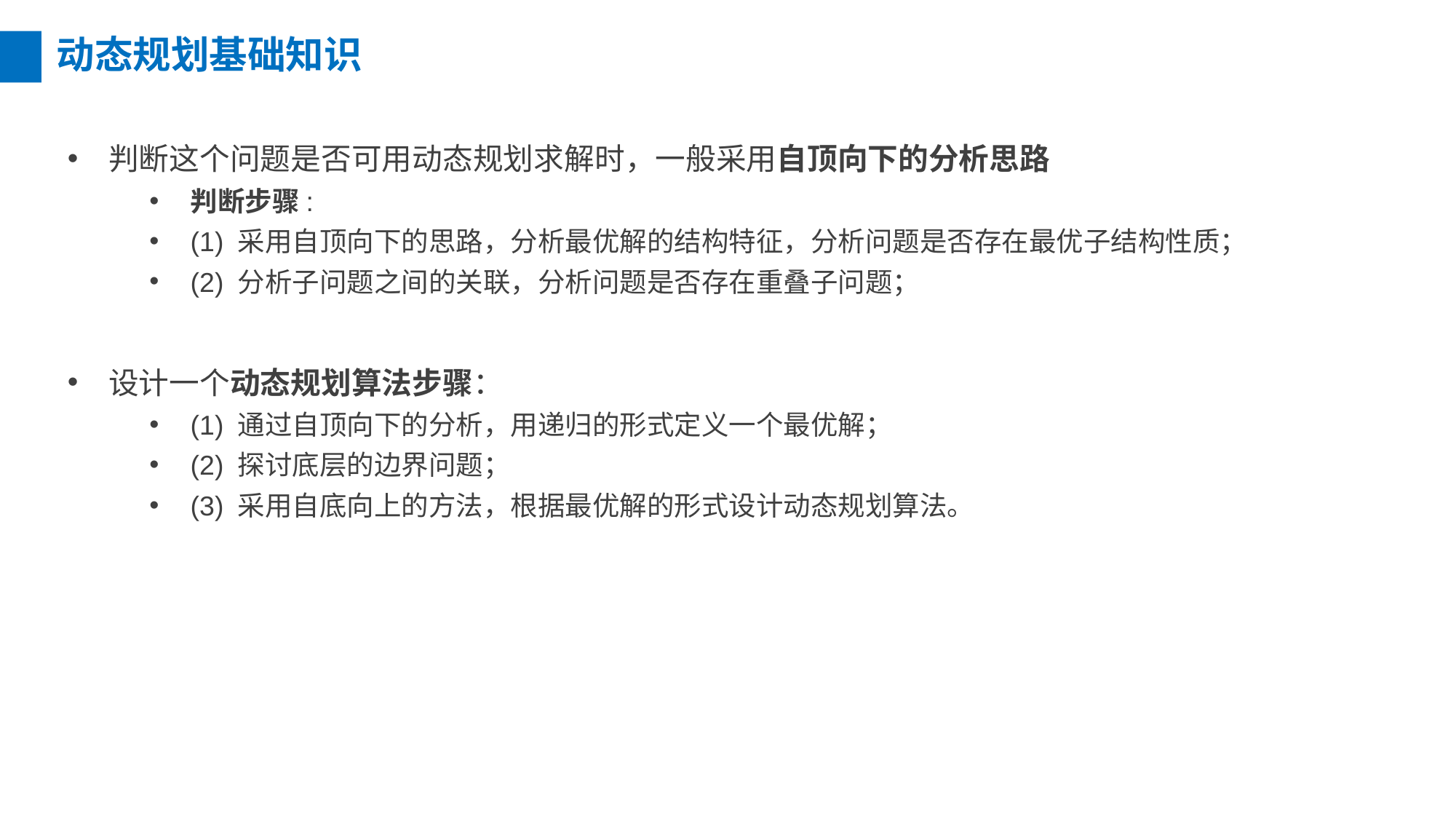

动态规划基础知识

判断这个问题是否可用动态规划求解时，一般采用自顶向下的分析思路
判断步骤:
(1) 采用自顶向下的思路，分析最优解的结构特征，分析问题是否存在最优子结构性质；
(2) 分析子问题之间的关联，分析问题是否存在重叠子问题；

设计一个动态规划算法步骤：
(1) 通过自顶向下的分析，用递归的形式定义一个最优解；
(2) 探讨底层的边界问题；
(3) 采用自底向上的方法，根据最优解的形式设计动态规划算法。